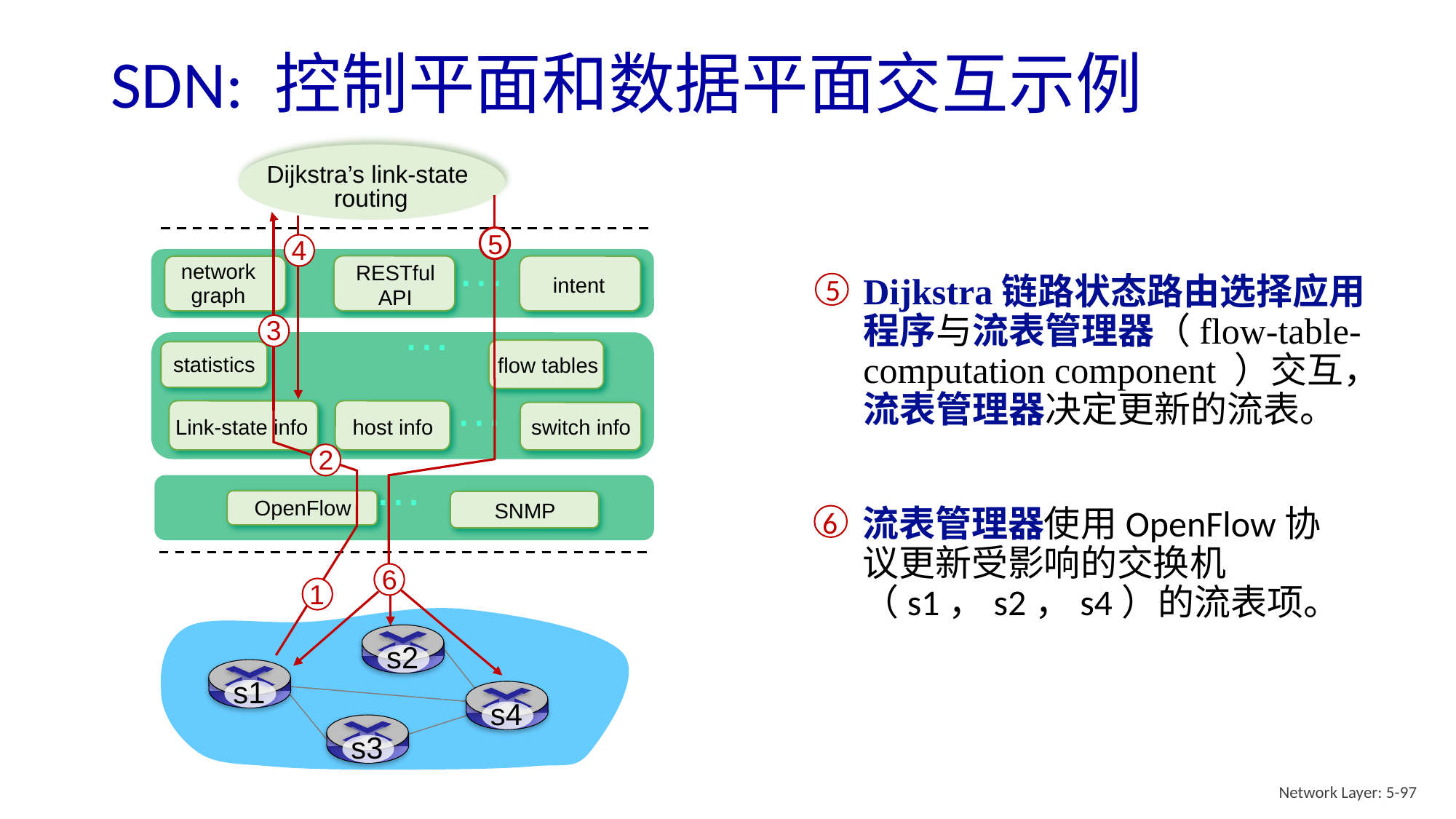

# SDN: 控制平面和数据平面交互示例

Dijkstra’s link-state
routing
5

3

4

…

network graph

RESTful
API

intent
5

Dijkstra链路状态路由选择应用程序与流表管理器（flow-table-computation component ）交互，流表管理器决定更新的流表。
…

flow tables

statistics
…

6

Link-state info

host info

switch info

2

…

OpenFlow

SNMP
6

流表管理器使用OpenFlow协议更新受影响的交换机（s1，s2，s4）的流表项。

1

s2

s1

s4

s3

Network Layer: 5-97